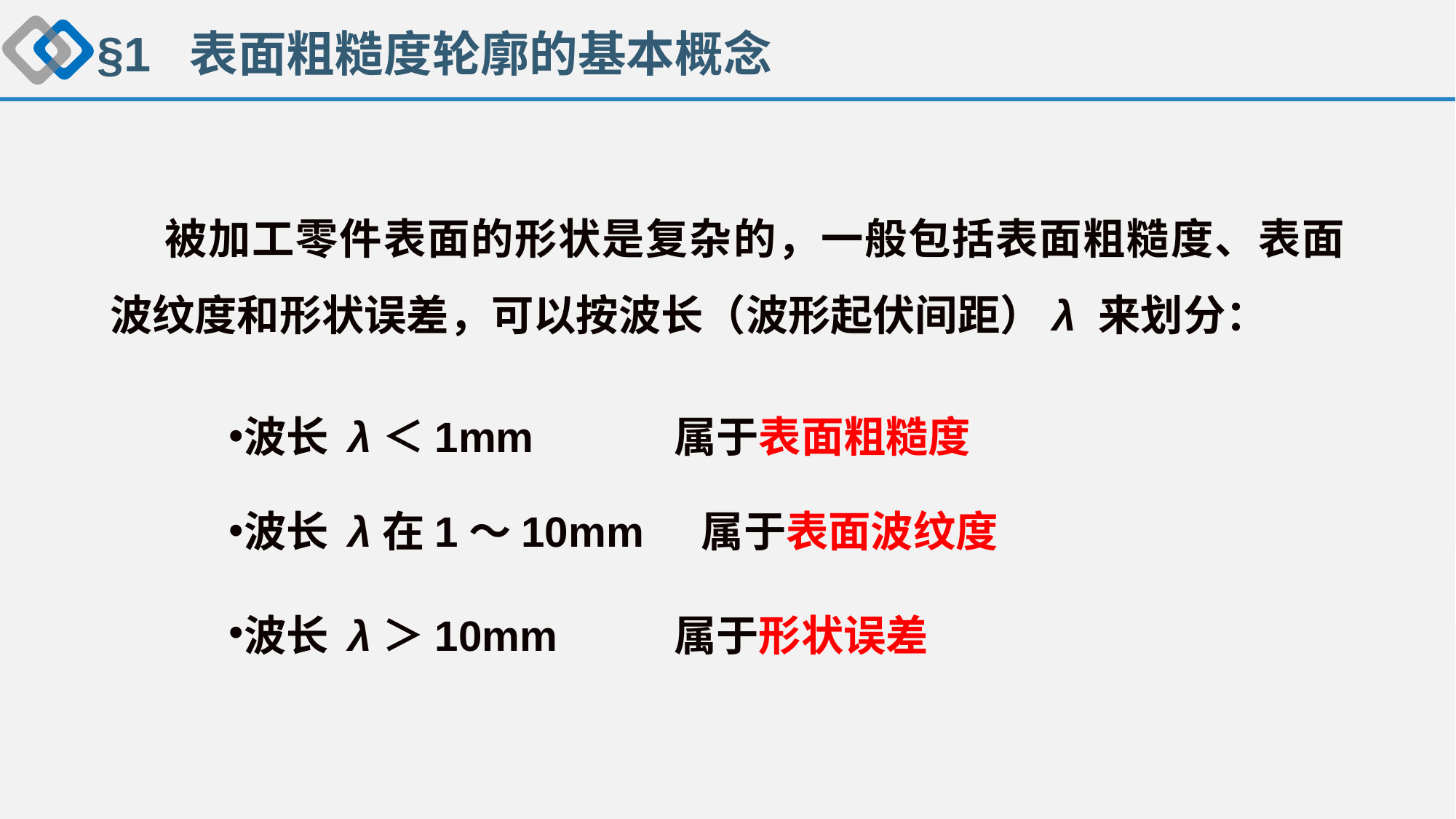

# §1  表面粗糙度轮廓的基本概念

被加工零件表面的形状是复杂的，一般包括表面粗糙度、表面波纹度和形状误差，可以按波长（波形起伏间距）λ 来划分：
波长 λ＜1mm           属于表面粗糙度
波长 λ在1～10mm    属于表面波纹度
波长 λ＞10mm         属于形状误差